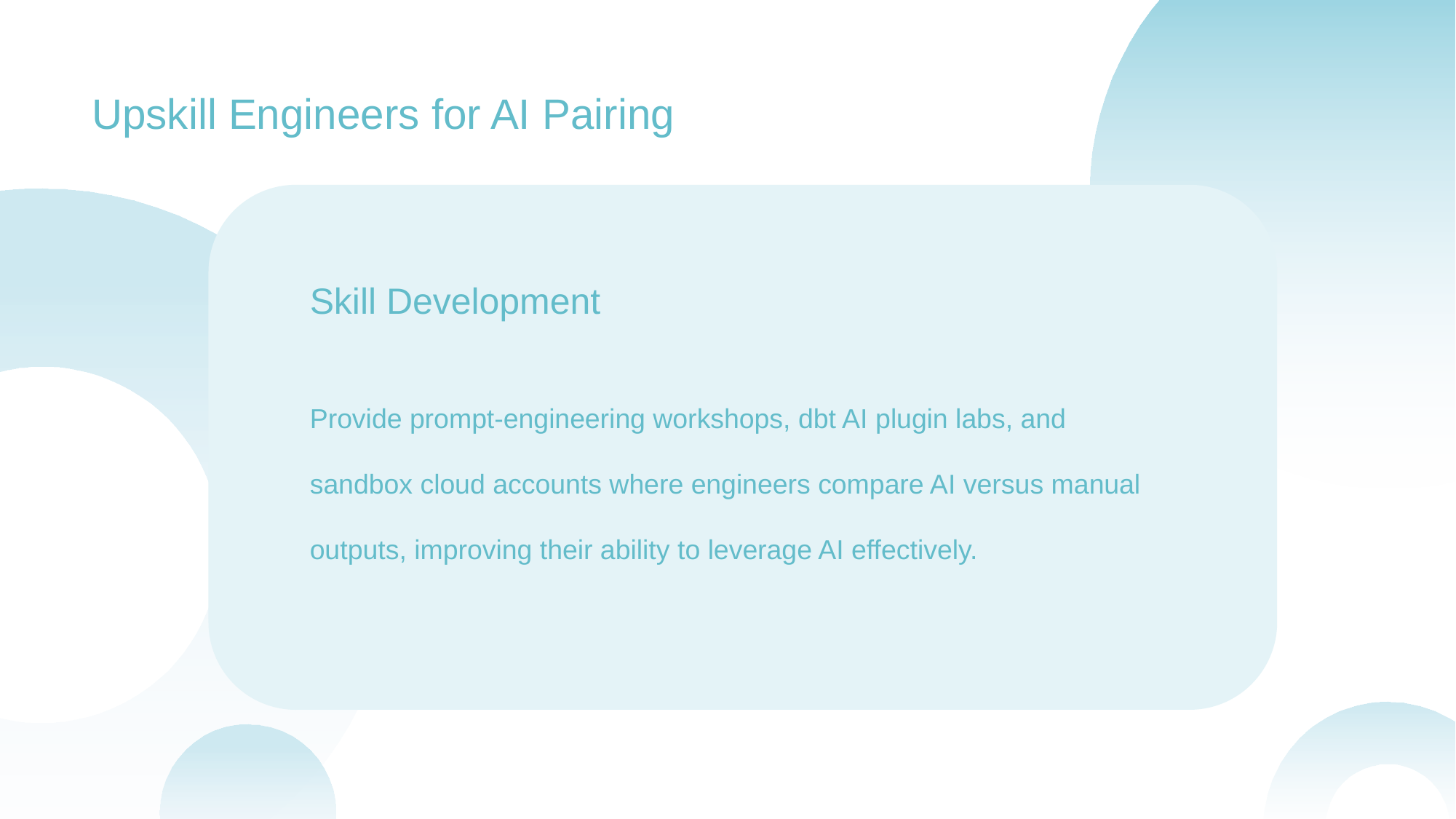

Upskill Engineers for AI Pairing

Skill Development
Provide prompt-engineering workshops, dbt AI plugin labs, and sandbox cloud accounts where engineers compare AI versus manual outputs, improving their ability to leverage AI effectively.
汇报人：xxx   汇报时间：x年x月x日